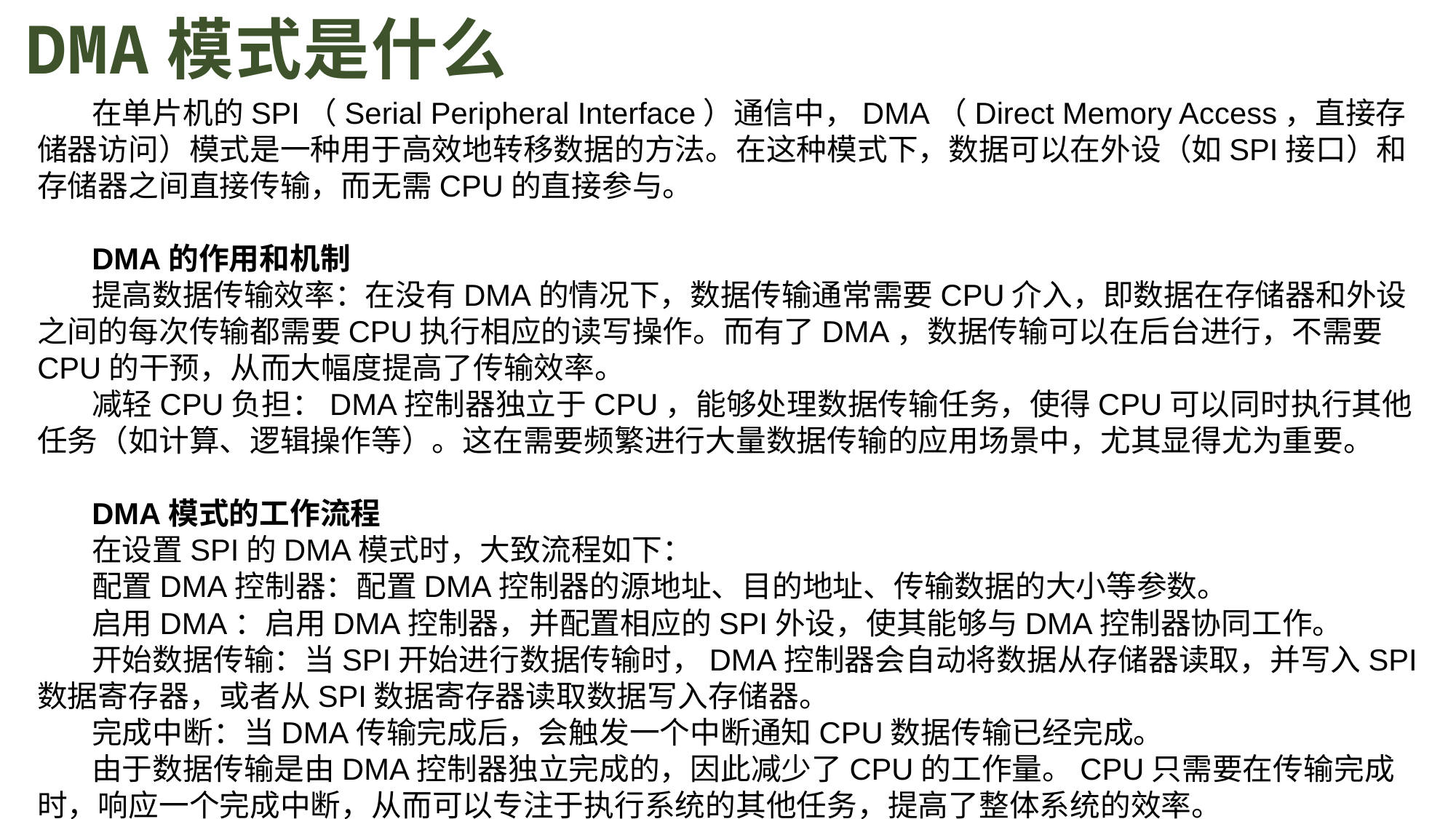

# DMA模式是什么
在单片机的SPI（Serial Peripheral Interface）通信中，DMA（Direct Memory Access，直接存储器访问）模式是一种用于高效地转移数据的方法。在这种模式下，数据可以在外设（如SPI接口）和存储器之间直接传输，而无需CPU的直接参与。

DMA的作用和机制
提高数据传输效率：在没有DMA的情况下，数据传输通常需要CPU介入，即数据在存储器和外设之间的每次传输都需要CPU执行相应的读写操作。而有了DMA，数据传输可以在后台进行，不需要CPU的干预，从而大幅度提高了传输效率。
减轻CPU负担：DMA控制器独立于CPU，能够处理数据传输任务，使得CPU可以同时执行其他任务（如计算、逻辑操作等）。这在需要频繁进行大量数据传输的应用场景中，尤其显得尤为重要。

DMA模式的工作流程
在设置SPI的DMA模式时，大致流程如下：
配置DMA控制器：配置DMA控制器的源地址、目的地址、传输数据的大小等参数。
启用DMA：启用DMA控制器，并配置相应的SPI外设，使其能够与DMA控制器协同工作。
开始数据传输：当SPI开始进行数据传输时，DMA控制器会自动将数据从存储器读取，并写入SPI数据寄存器，或者从SPI数据寄存器读取数据写入存储器。
完成中断：当DMA传输完成后，会触发一个中断通知CPU数据传输已经完成。
由于数据传输是由DMA控制器独立完成的，因此减少了CPU的工作量。CPU只需要在传输完成时，响应一个完成中断，从而可以专注于执行系统的其他任务，提高了整体系统的效率。